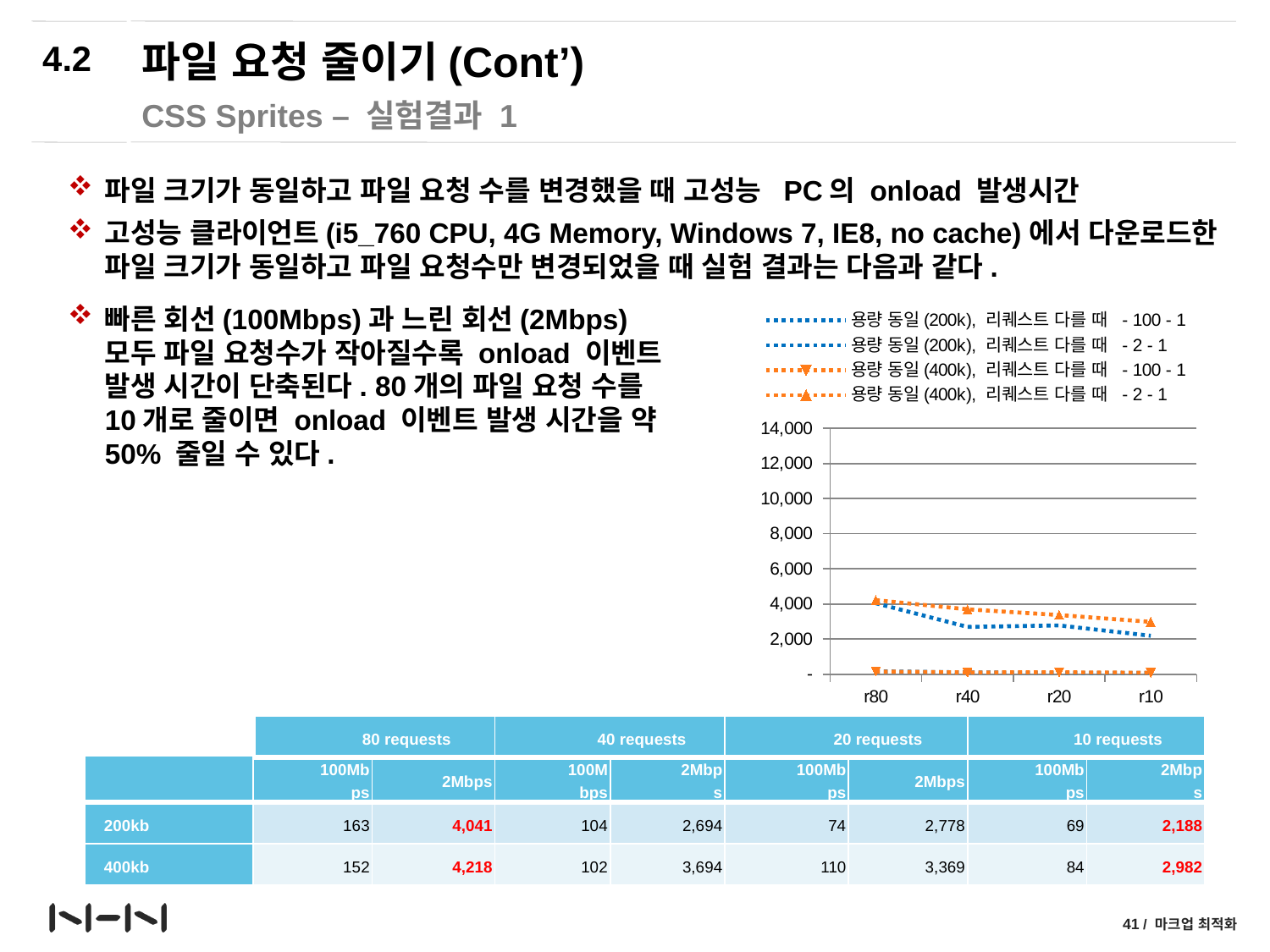

4.2
# 파일 요청 줄이기(Cont’)
CSS Sprites – 실험결과 1
파일 크기가 동일하고 파일 요청 수를 변경했을 때 고성능  PC의 onload 발생시간
고성능 클라이언트(i5_760 CPU, 4G Memory, Windows 7, IE8, no cache)에서 다운로드한 파일 크기가 동일하고 파일 요청수만 변경되었을 때 실험 결과는 다음과 같다.
빠른 회선(100Mbps)과 느린 회선(2Mbps) 모두 파일 요청수가 작아질수록 onload 이벤트 발생 시간이 단축된다. 80개의 파일 요청 수를 10개로 줄이면 onload 이벤트 발생 시간을 약 50% 줄일 수 있다.

### Chart

| Category | 용량 동일(200k), 리퀘스트 다를 때  - 100 - 1 | 용량 동일(200k), 리퀘스트 다를 때  - 2 - 1 | 용량 동일(400k), 리퀘스트 다를 때  - 100 - 1 | 용량 동일(400k), 리퀘스트 다를 때  - 2 - 1 |
|---|---|---|---|---|
| r80 | 162.8 | 4041.2 | 151.7 | 4217.5 |
| r40 | 103.5 | 2693.6 | 102.4 | 3693.8 |
| r20 | 74.0 | 2777.9 | 110.3 | 3368.7 |
| r10 | 69.4 | 2188.3 | 84.0 | 2981.5 |
| 80 requests | 40 requests | 20 requests | 10 requests |
| --- | --- | --- | --- |
|  | 100Mbps | 2Mbps | 100Mbps | 2Mbps | 100Mbps | 2Mbps | 100Mbps | 2Mbps |
| --- | --- | --- | --- | --- | --- | --- | --- | --- |
| 200kb | 163 | 4,041 | 104 | 2,694 | 74 | 2,778 | 69 | 2,188 |
| 400kb | 152 | 4,218 | 102 | 3,694 | 110 | 3,369 | 84 | 2,982 |